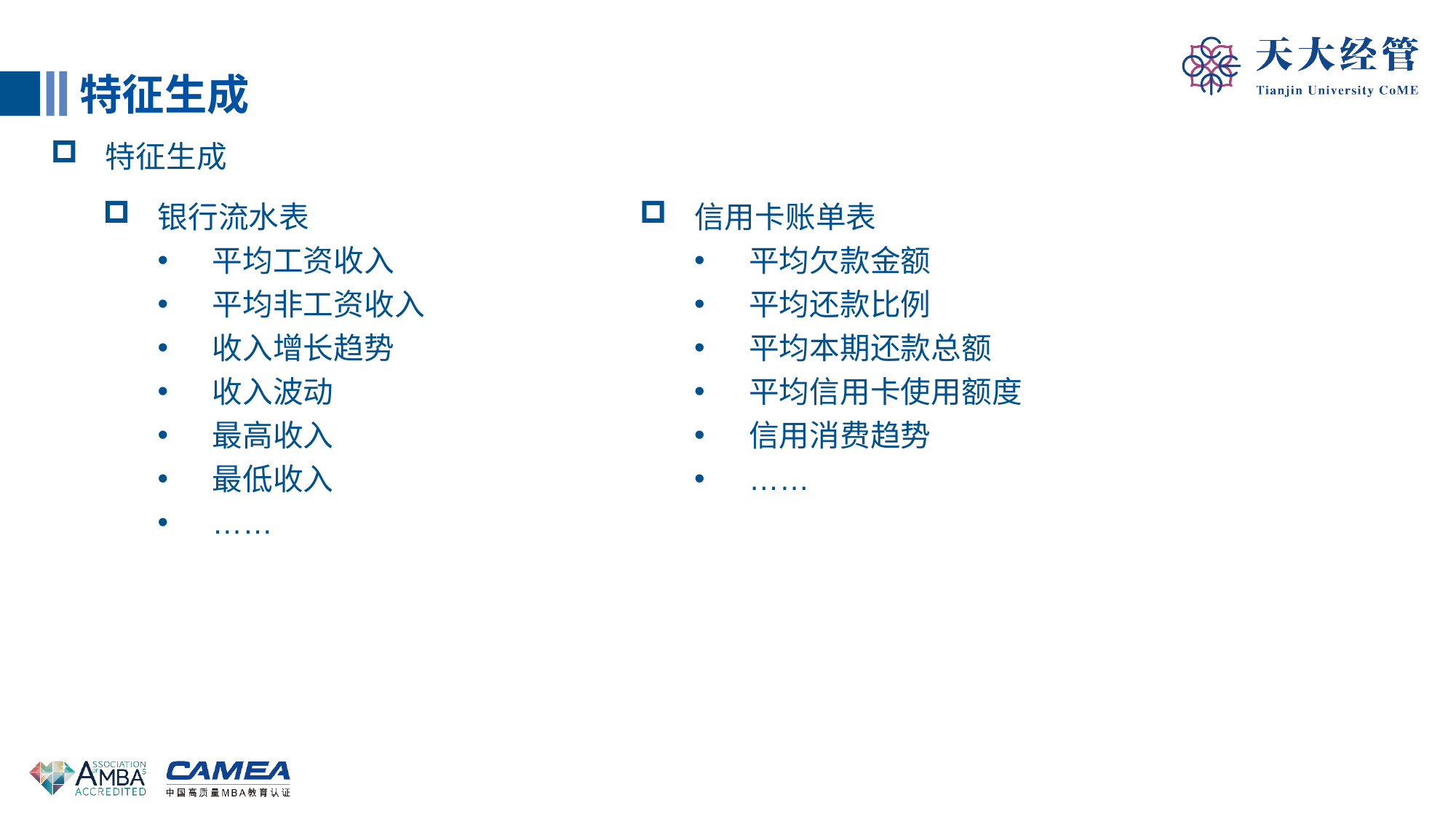

特征生成

特征生成
信用卡账单表
平均欠款金额
平均还款比例
平均本期还款总额
平均信用卡使用额度
信用消费趋势
……
银行流水表
平均工资收入
平均非工资收入
收入增长趋势
收入波动
最高收入
最低收入
……